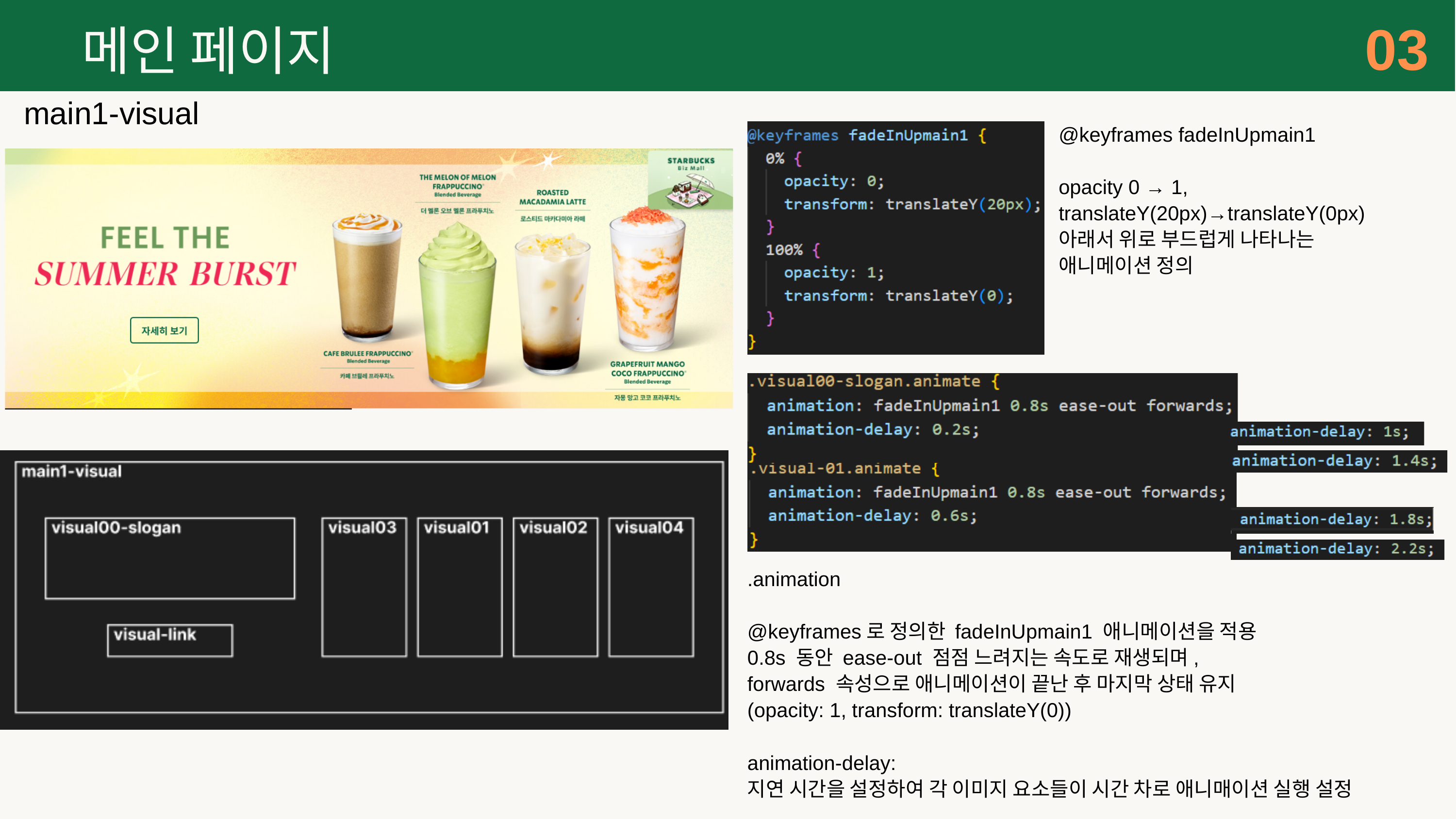

03
메인 페이지
main1-visual
@keyframes fadeInUpmain1

opacity 0 → 1,
translateY(20px)→translateY(0px)
아래서 위로 부드럽게 나타나는
애니메이션 정의

.animation

@keyframes로 정의한 fadeInUpmain1 애니메이션을 적용
0.8s 동안 ease-out 점점 느려지는 속도로 재생되며,
forwards 속성으로 애니메이션이 끝난 후 마지막 상태 유지
(opacity: 1, transform: translateY(0))

animation-delay:
지연 시간을 설정하여 각 이미지 요소들이 시간 차로 애니매이션 실행 설정